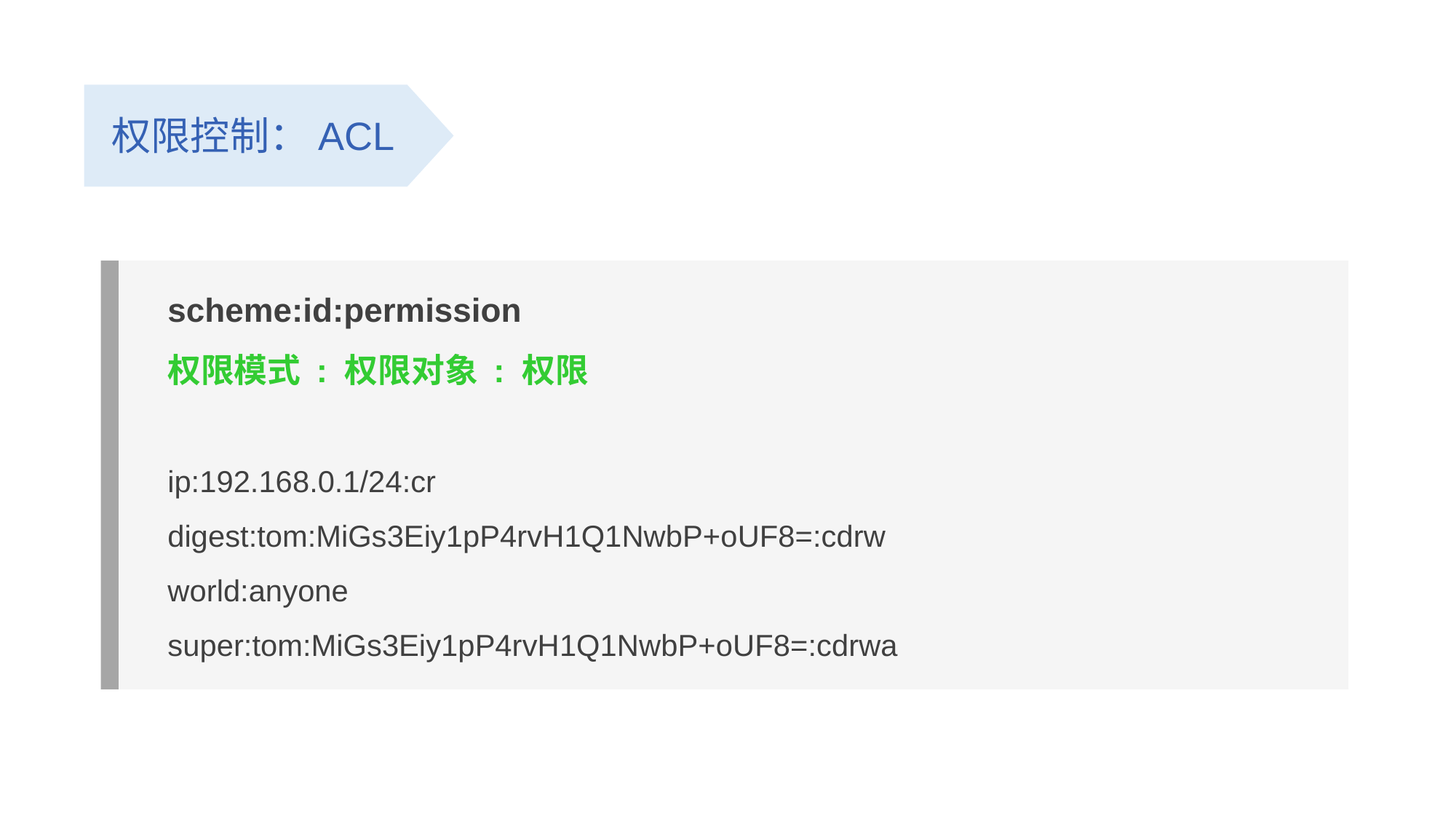

权限控制：ACL

scheme:id:permission
权限模式 : 权限对象 : 权限

ip:192.168.0.1/24:cr
digest:tom:MiGs3Eiy1pP4rvH1Q1NwbP+oUF8=:cdrw
world:anyone
super:tom:MiGs3Eiy1pP4rvH1Q1NwbP+oUF8=:cdrwa